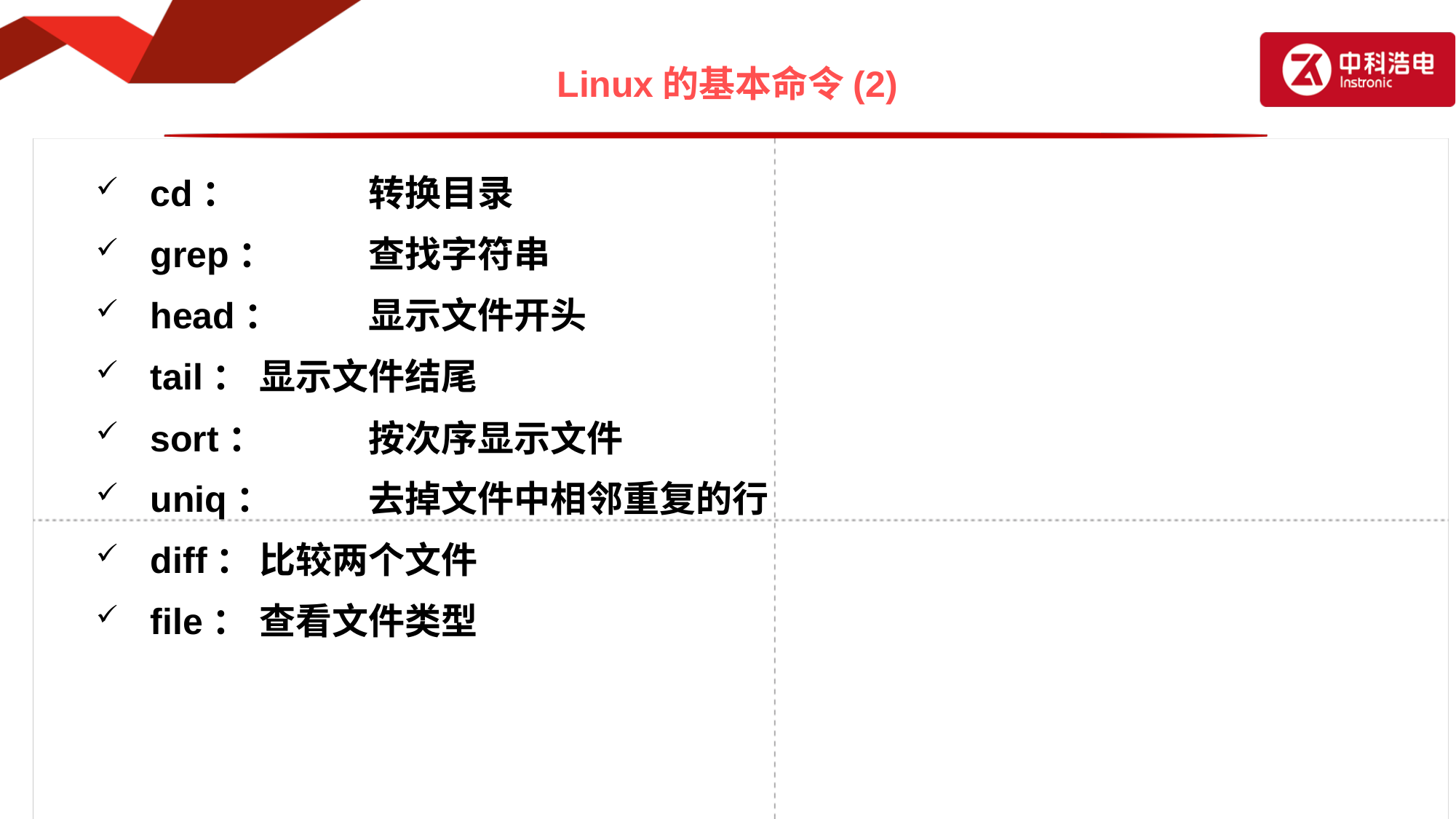

# Linux的基本命令(2)
cd：		转换目录
grep：	查找字符串
head：	显示文件开头
tail：	显示文件结尾
sort：	按次序显示文件
uniq：	去掉文件中相邻重复的行
diff：	比较两个文件
file：	查看文件类型